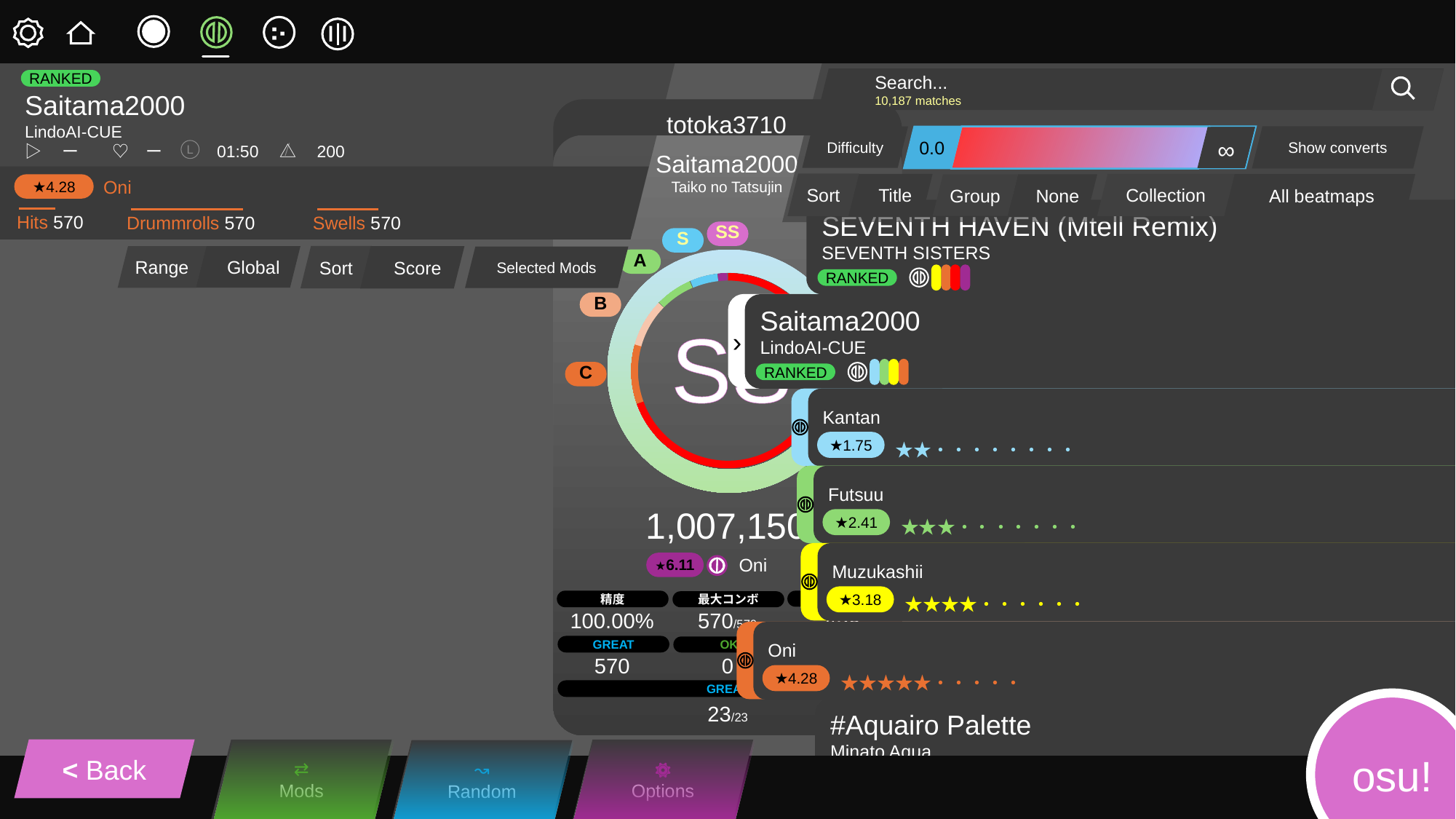

∴

Search...
10,187 matches

RANKED

Saitama2000
LindoAI-CUE
▷　ー　　♡　ー　　　01:50　△　200

totoka3710
Show converts

∞
Difficulty
0.0

∞

L
Saitama2000
Taiko no Tatsujin

Oni
Sort
Title
Collection
All beatmaps
★4.28
None
Group
SEVENTH HAVEN (Mtell Remix)
SEVENTH SISTERS

Hits 570
Swells 570
Drummrolls 570
SS
S
Sort
Score
Range
Global
Selected Mods

A

RANKED

B
›
Saitama2000
LindoAI-CUE

SS

C

RANKED

Kantan
　　　　★★・・・・・・・・

★1.75
D

Futsuu
　　　　★★★・・・・・・・

1,007,150
★2.41

Muzukashii
　　　　★★★★・・・・・・
Oni
★6.11

★3.18
精度
PP
最大コンボ
570/570
458
100.00%

Oni
　　　　★★★★★・・・・・
GREAT
MISS
OK
570
0
0

★4.28
GREAT
osu!
#Aquairo Palette
Minato Aqua

23/23

< Back
⇄
Mods

⚙
Options
↝
Random

RANKED